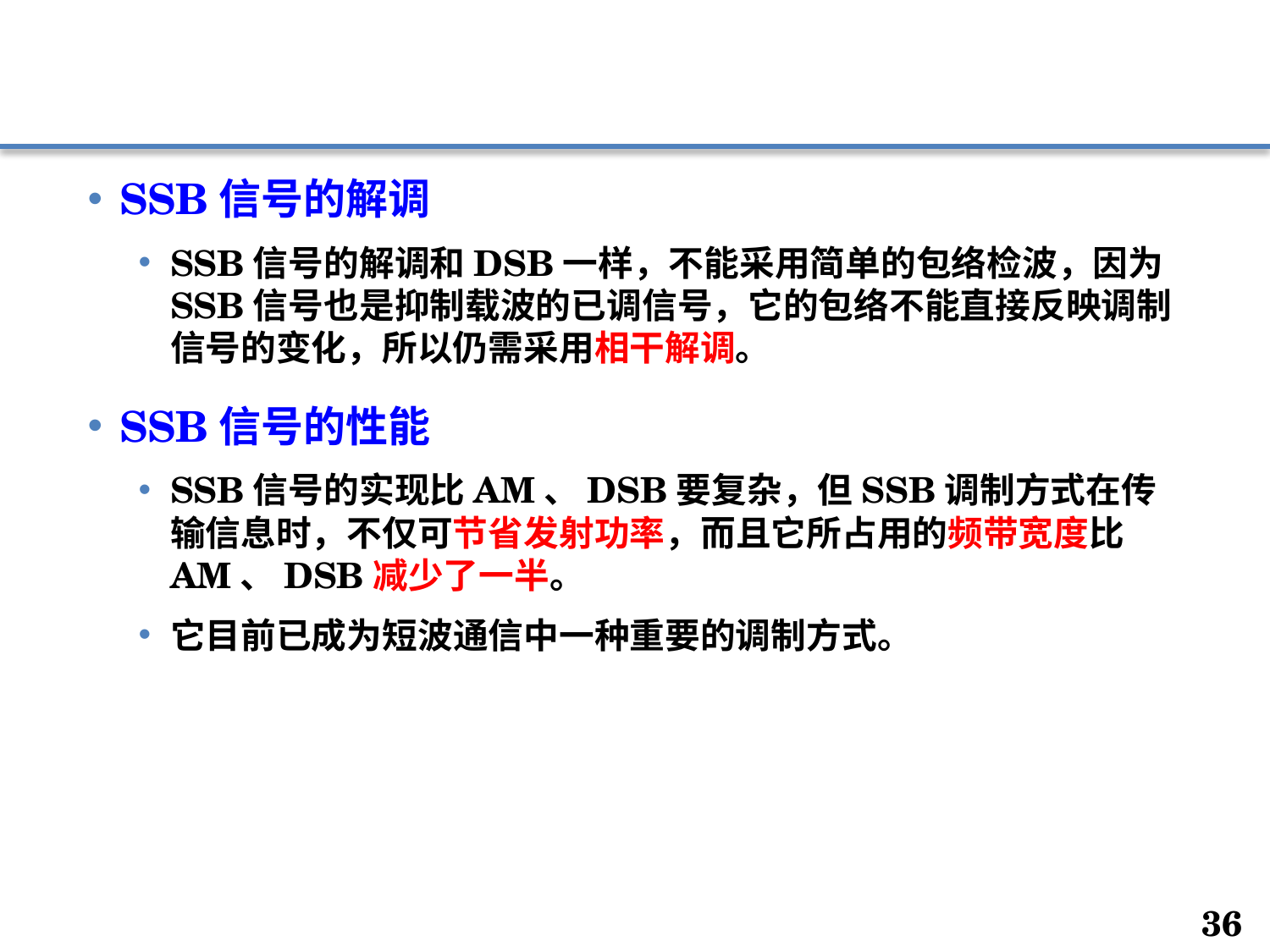

#
SSB信号的解调
SSB信号的解调和DSB一样，不能采用简单的包络检波，因为SSB信号也是抑制载波的已调信号，它的包络不能直接反映调制信号的变化，所以仍需采用相干解调。
SSB信号的性能
SSB信号的实现比AM、DSB要复杂，但SSB调制方式在传输信息时，不仅可节省发射功率，而且它所占用的频带宽度比AM、DSB减少了一半。
它目前已成为短波通信中一种重要的调制方式。
36